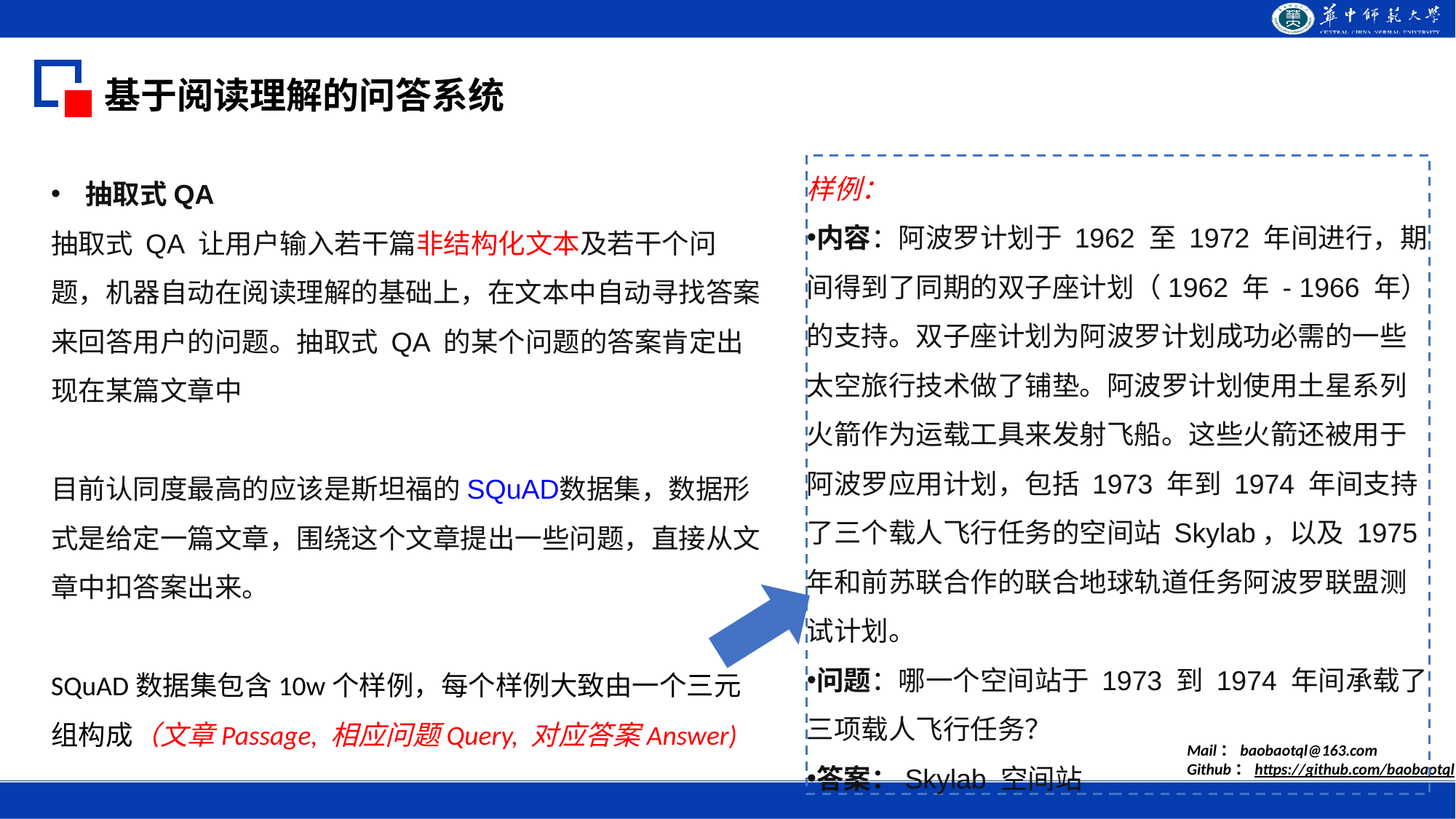

基于阅读理解的问答系统
抽取式QA
抽取式 QA 让用户输入若干篇非结构化文本及若干个问题，机器自动在阅读理解的基础上，在文本中自动寻找答案来回答用户的问题。抽取式 QA 的某个问题的答案肯定出现在某篇文章中

目前认同度最高的应该是斯坦福的SQuAD数据集，数据形式是给定一篇文章，围绕这个文章提出一些问题，直接从文章中扣答案出来。

SQuAD数据集包含10w个样例，每个样例大致由一个三元组构成（文章Passage, 相应问题Query, 对应答案Answer)

样例：
内容：阿波罗计划于 1962 至 1972 年间进行，期间得到了同期的双子座计划（1962 年 - 1966 年）的支持。双子座计划为阿波罗计划成功必需的一些太空旅行技术做了铺垫。阿波罗计划使用土星系列火箭作为运载工具来发射飞船。这些火箭还被用于阿波罗应用计划，包括 1973 年到 1974 年间支持了三个载人飞行任务的空间站 Skylab，以及 1975 年和前苏联合作的联合地球轨道任务阿波罗联盟测试计划。
问题：哪一个空间站于 1973 到 1974 年间承载了三项载人飞行任务？
答案：Skylab 空间站